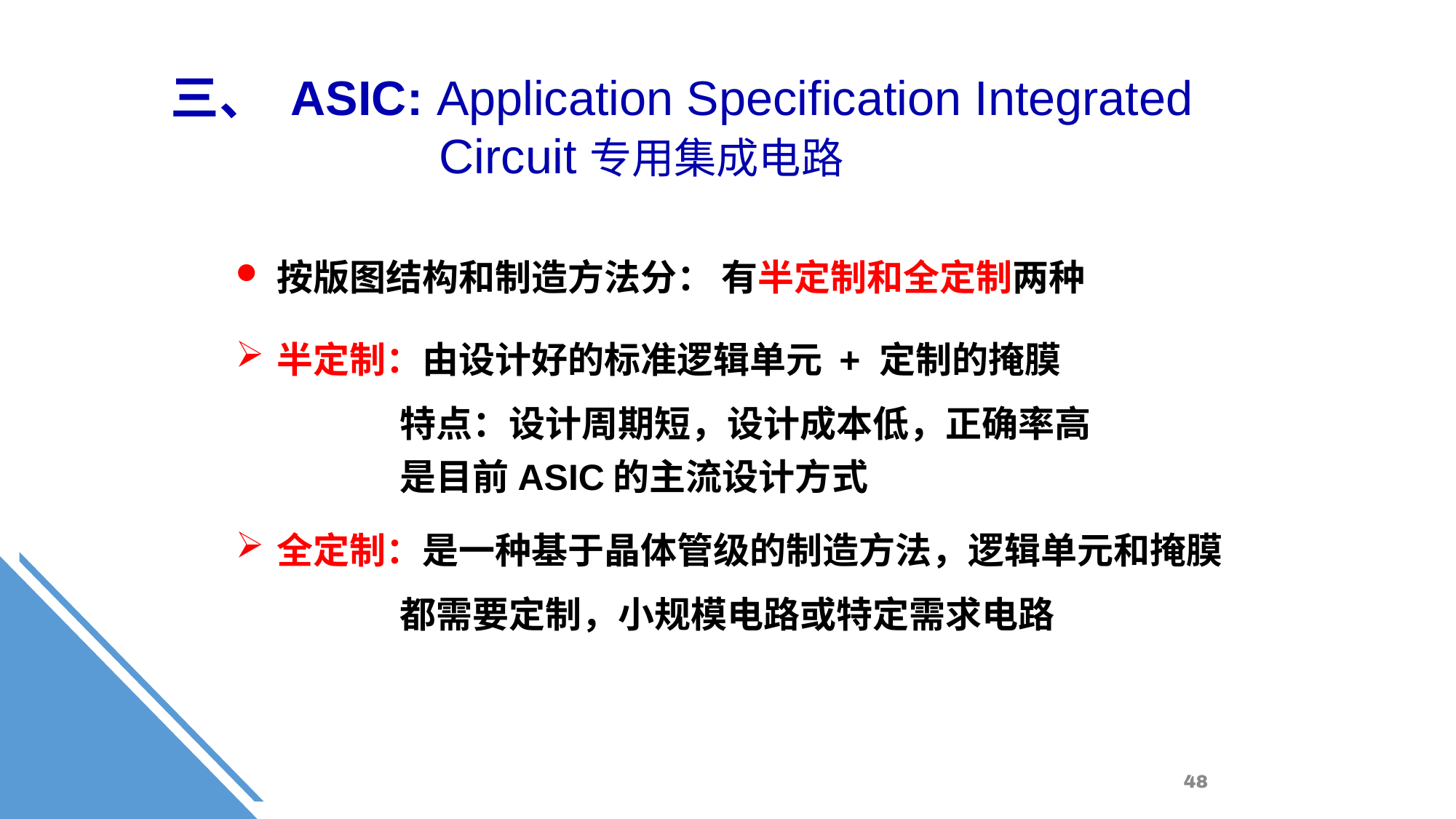

三、 ASIC: Application Specification Integrated
                    Circuit专用集成电路
按版图结构和制造方法分： 有半定制和全定制两种
半定制：由设计好的标准逻辑单元 + 定制的掩膜
                   特点：设计周期短，设计成本低，正确率高
                   是目前ASIC的主流设计方式
全定制：是一种基于晶体管级的制造方法，逻辑单元和掩膜
                   都需要定制，小规模电路或特定需求电路
48